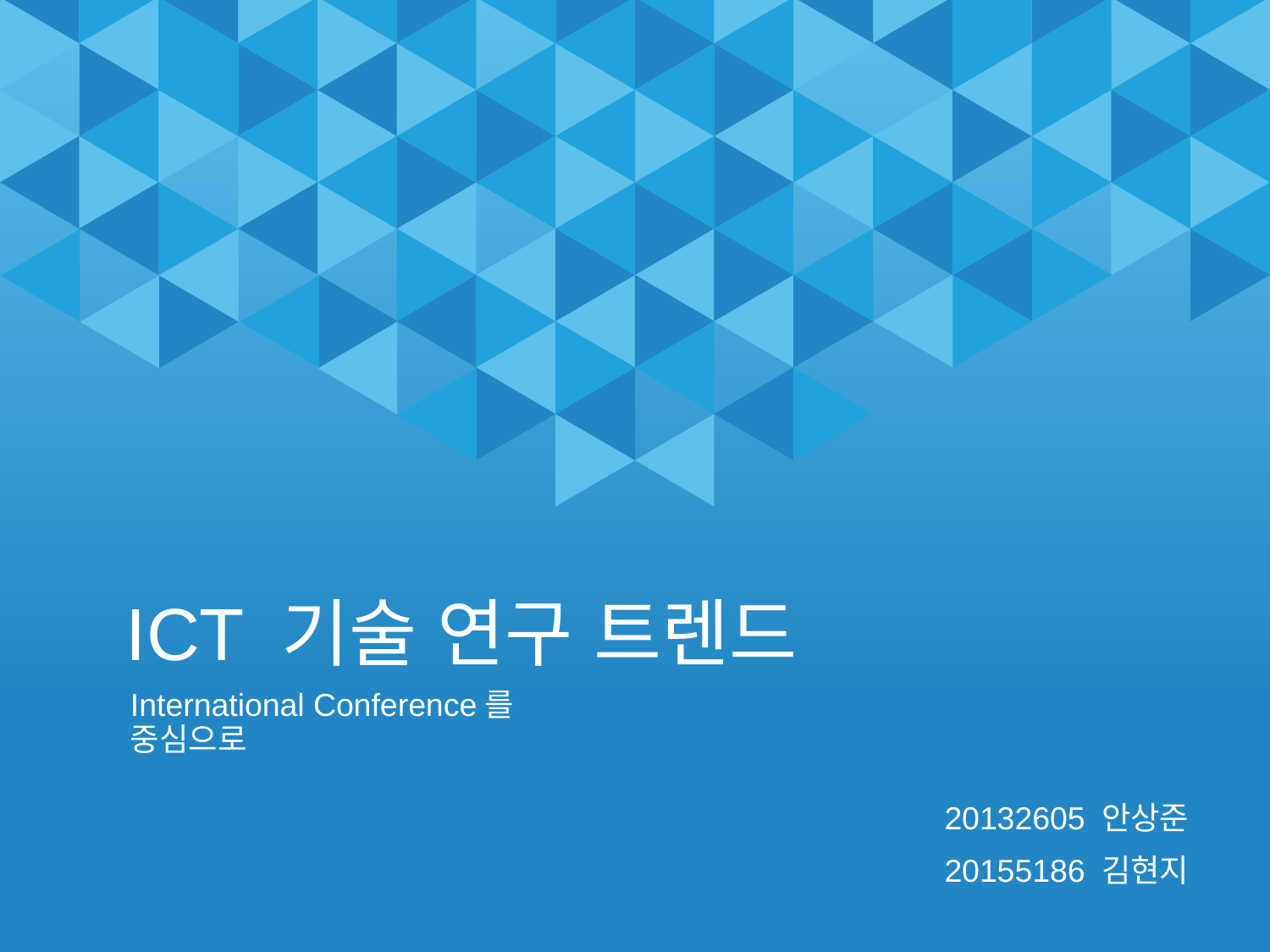

# ICT 기술 연구 트렌드
International Conference를 중심으로
20132605 안상준
20155186 김현지